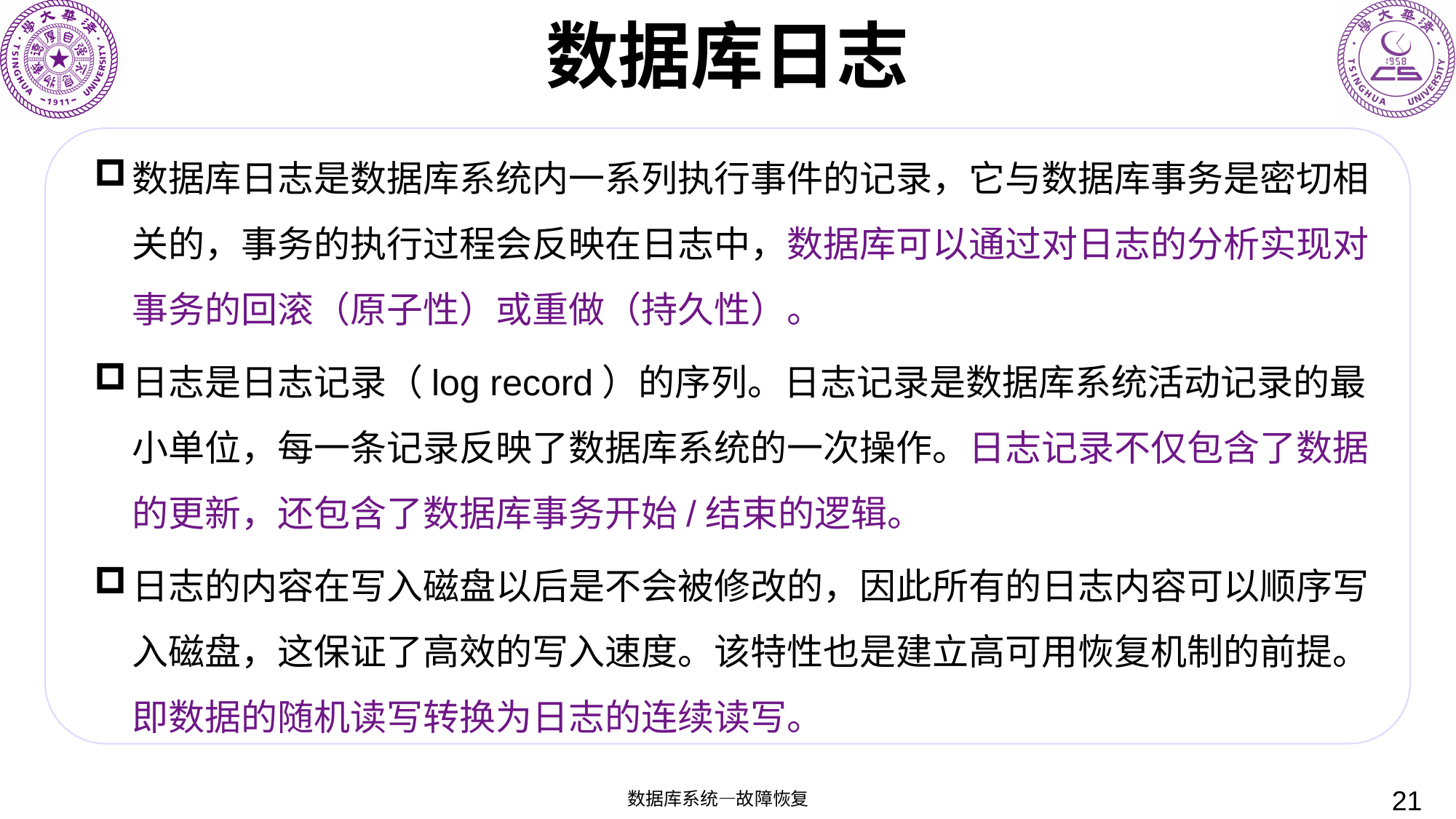

# 数据库日志

数据库日志是数据库系统内一系列执行事件的记录，它与数据库事务是密切相关的，事务的执行过程会反映在日志中，数据库可以通过对日志的分析实现对事务的回滚（原子性）或重做（持久性）。
日志是日志记录（log record）的序列。日志记录是数据库系统活动记录的最小单位，每一条记录反映了数据库系统的一次操作。日志记录不仅包含了数据的更新，还包含了数据库事务开始/结束的逻辑。
日志的内容在写入磁盘以后是不会被修改的，因此所有的日志内容可以顺序写入磁盘，这保证了高效的写入速度。该特性也是建立高可用恢复机制的前提。即数据的随机读写转换为日志的连续读写。
21
数据库系统—故障恢复